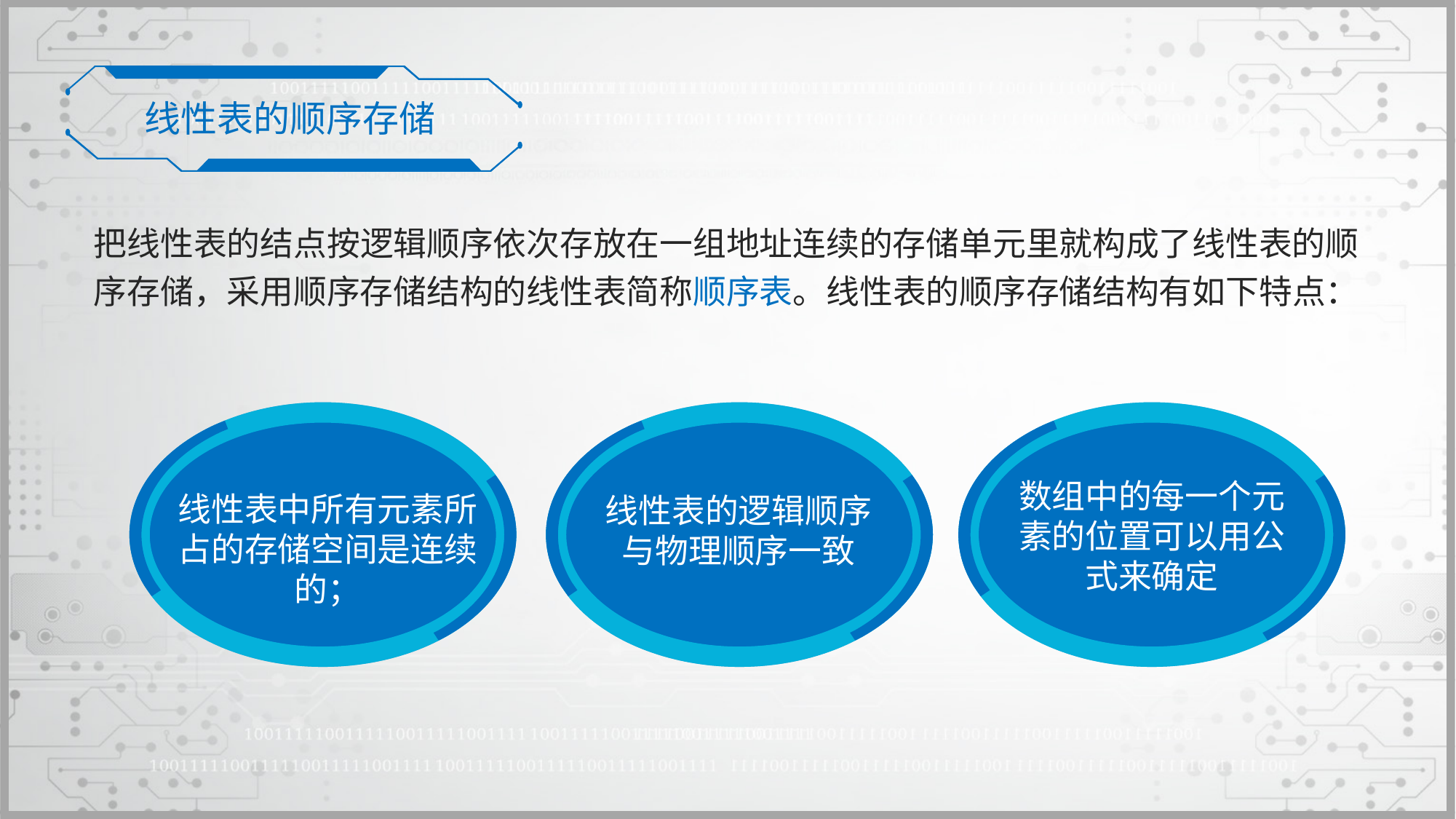

线性表的顺序存储
把线性表的结点按逻辑顺序依次存放在一组地址连续的存储单元里就构成了线性表的顺序存储，采用顺序存储结构的线性表简称顺序表。线性表的顺序存储结构有如下特点：

线性表中所有元素所占的存储空间是连续的；

线性表的逻辑顺序与物理顺序一致

数组中的每一个元素的位置可以用公式来确定